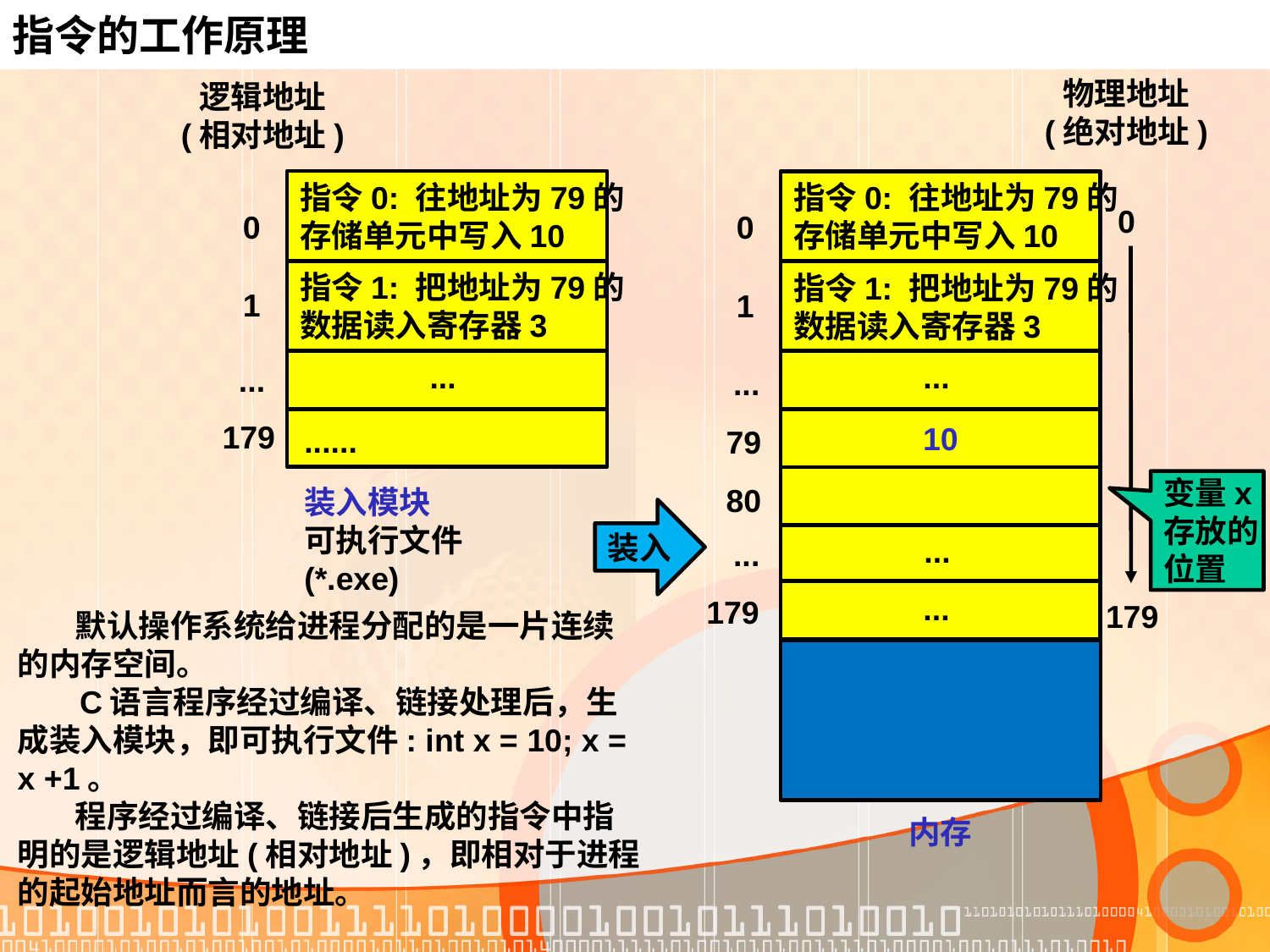

指令的工作原理
物理地址
(绝对地址)
逻辑地址
(相对地址)
指令0: 往地址为79的
存储单元中写入10
指令0: 往地址为79的
存储单元中写入10
 0
 0
 0
指令1: 把地址为79的
数据读入寄存器3
指令1: 把地址为79的
数据读入寄存器3
 1
 1

...
...

...
...

10
179
......
 79

变量x
存放的
位置
 80
装入模块
可执行文件(*.exe)
装入

...
...

...
179
179
       默认操作系统给进程分配的是一片连续的内存空间。
       C语言程序经过编译、链接处理后，生成装入模块，即可执行文件: int x = 10; x = x +1。
       程序经过编译、链接后生成的指令中指明的是逻辑地址(相对地址)，即相对于进程的起始地址而言的地址。

内存